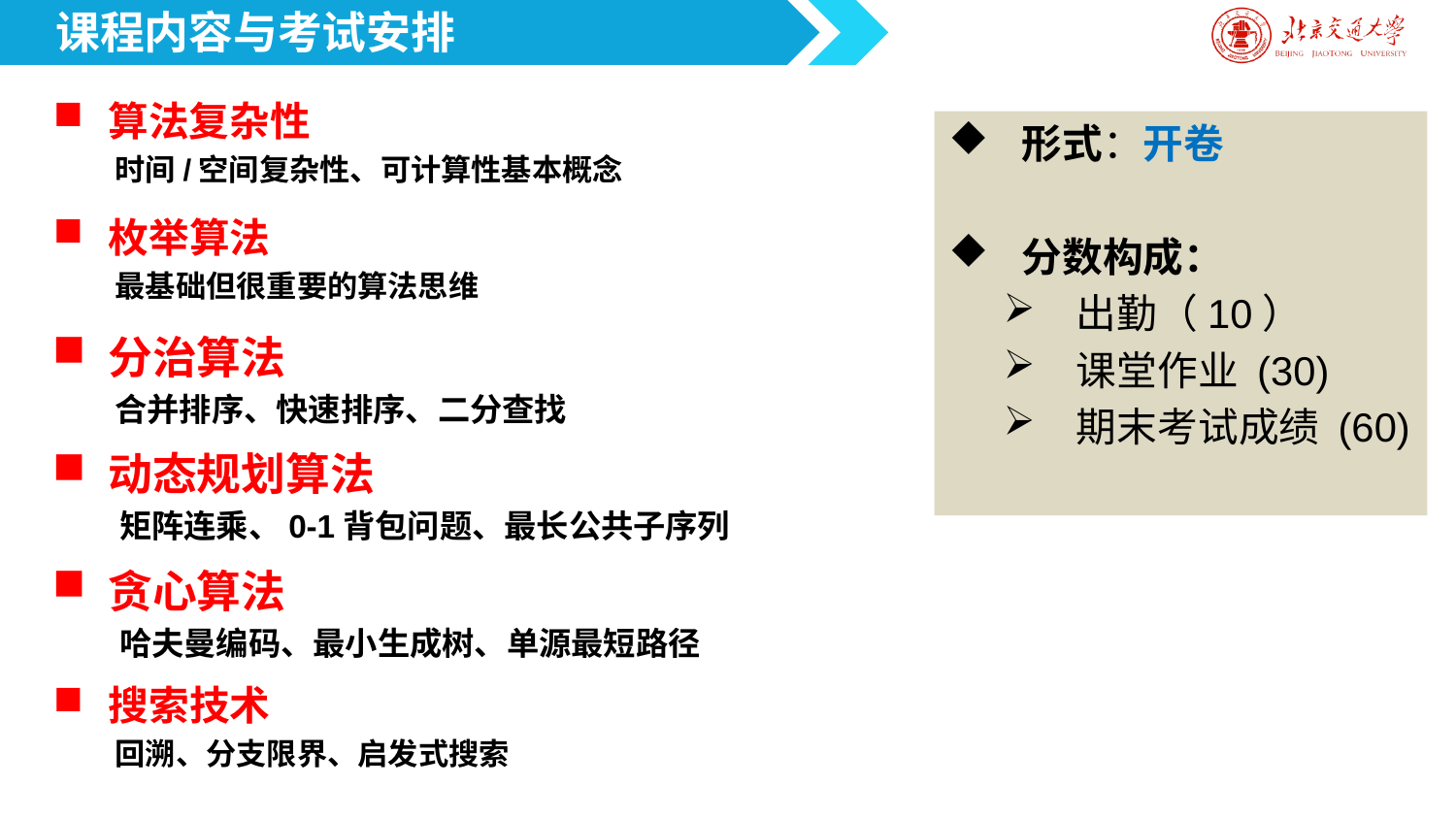

课程内容与考试安排
算法复杂性
        时间/空间复杂性、可计算性基本概念
形式：开卷

分数构成：
出勤（10）
课堂作业 (30)
期末考试成绩 (60)
枚举算法
        最基础但很重要的算法思维
分治算法
        合并排序、快速排序、二分查找
动态规划算法
        矩阵连乘、0-1背包问题、最长公共子序列
贪心算法
        哈夫曼编码、最小生成树、单源最短路径
搜索技术
        回溯、分支限界、启发式搜索